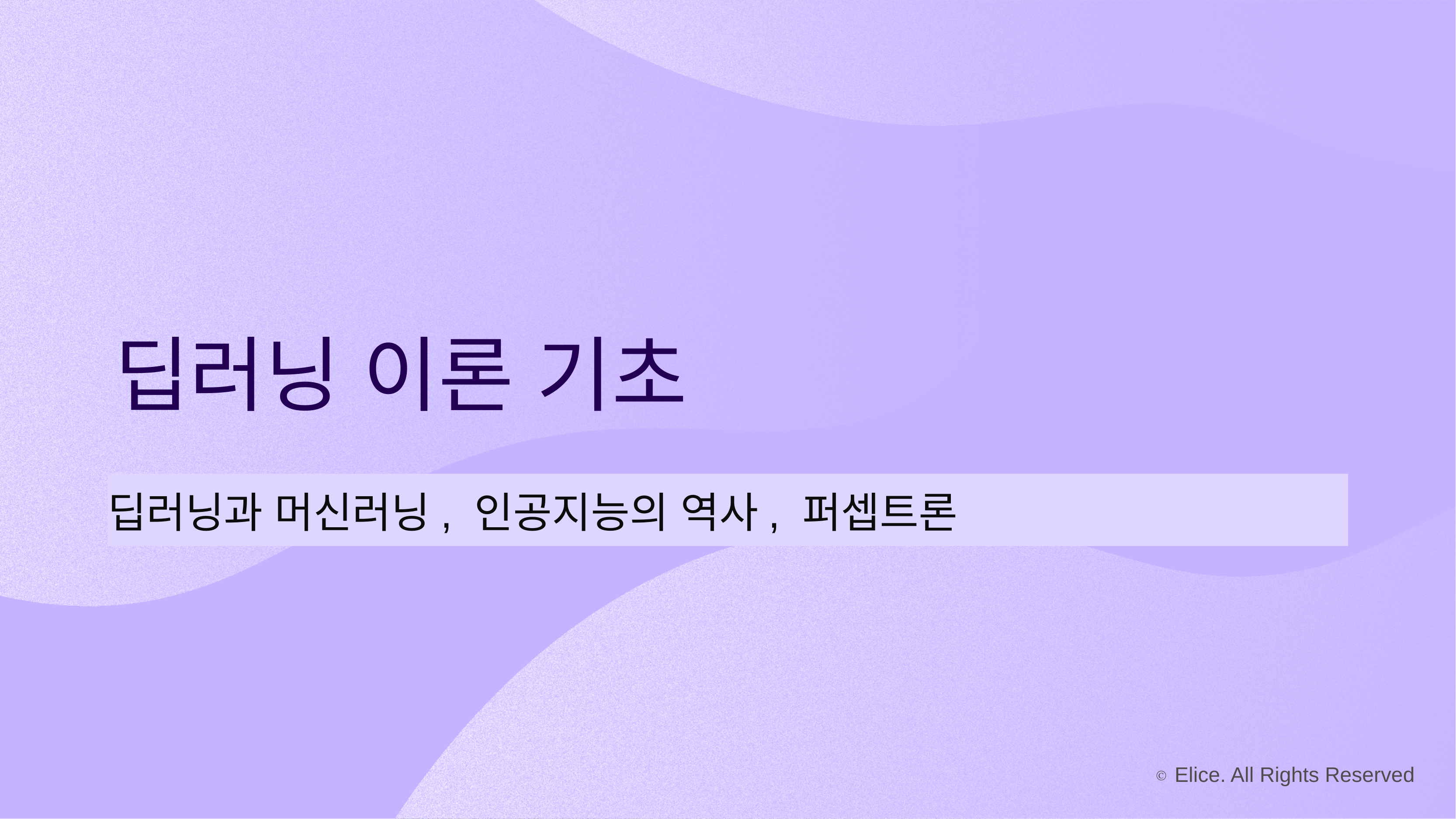

딥러닝 이론 기초
딥러닝과 머신러닝, 인공지능의 역사, 퍼셉트론